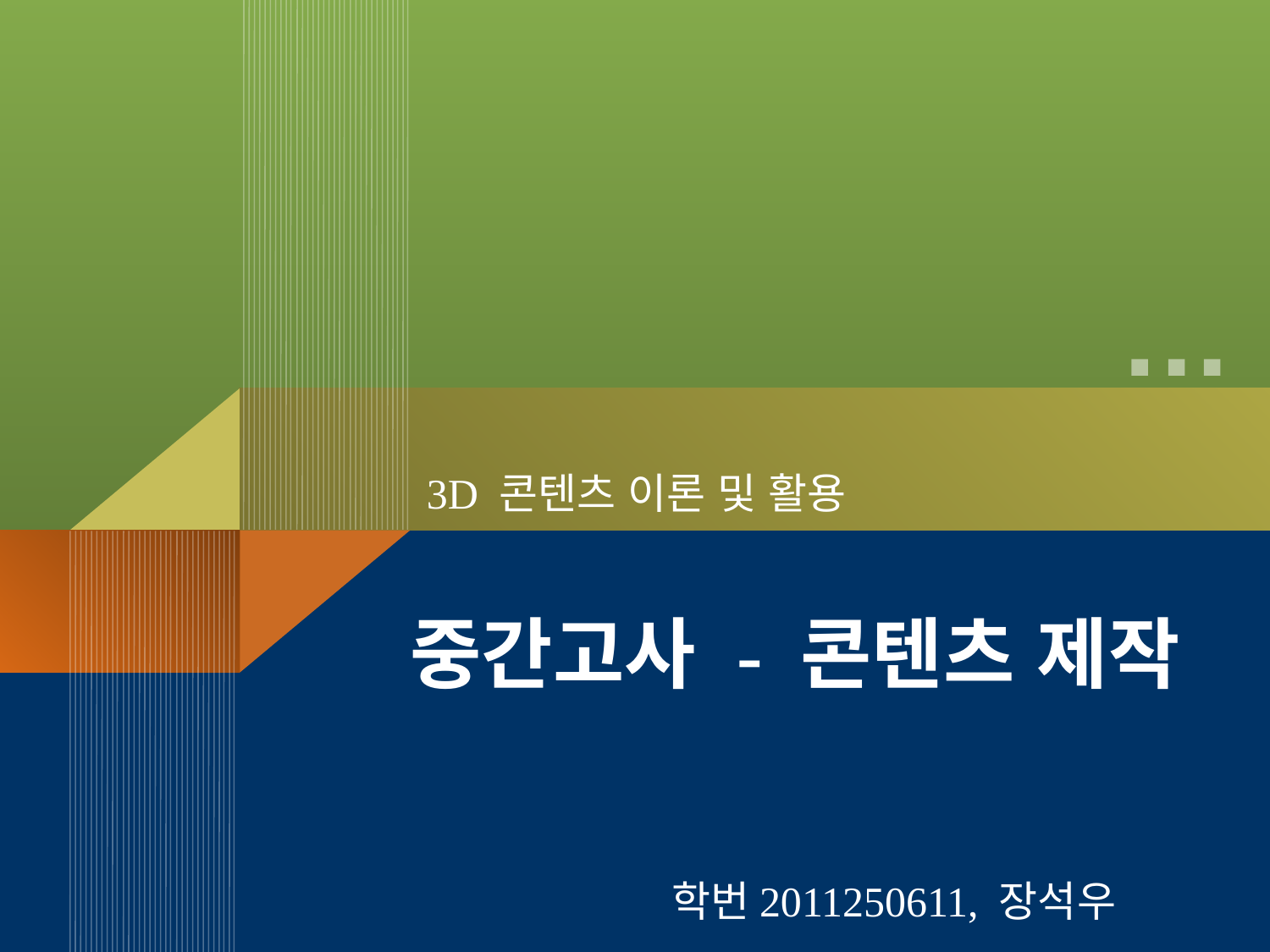

3D 콘텐츠 이론 및 활용
# 중간고사 - 콘텐츠 제작
학번2011250611, 장석우